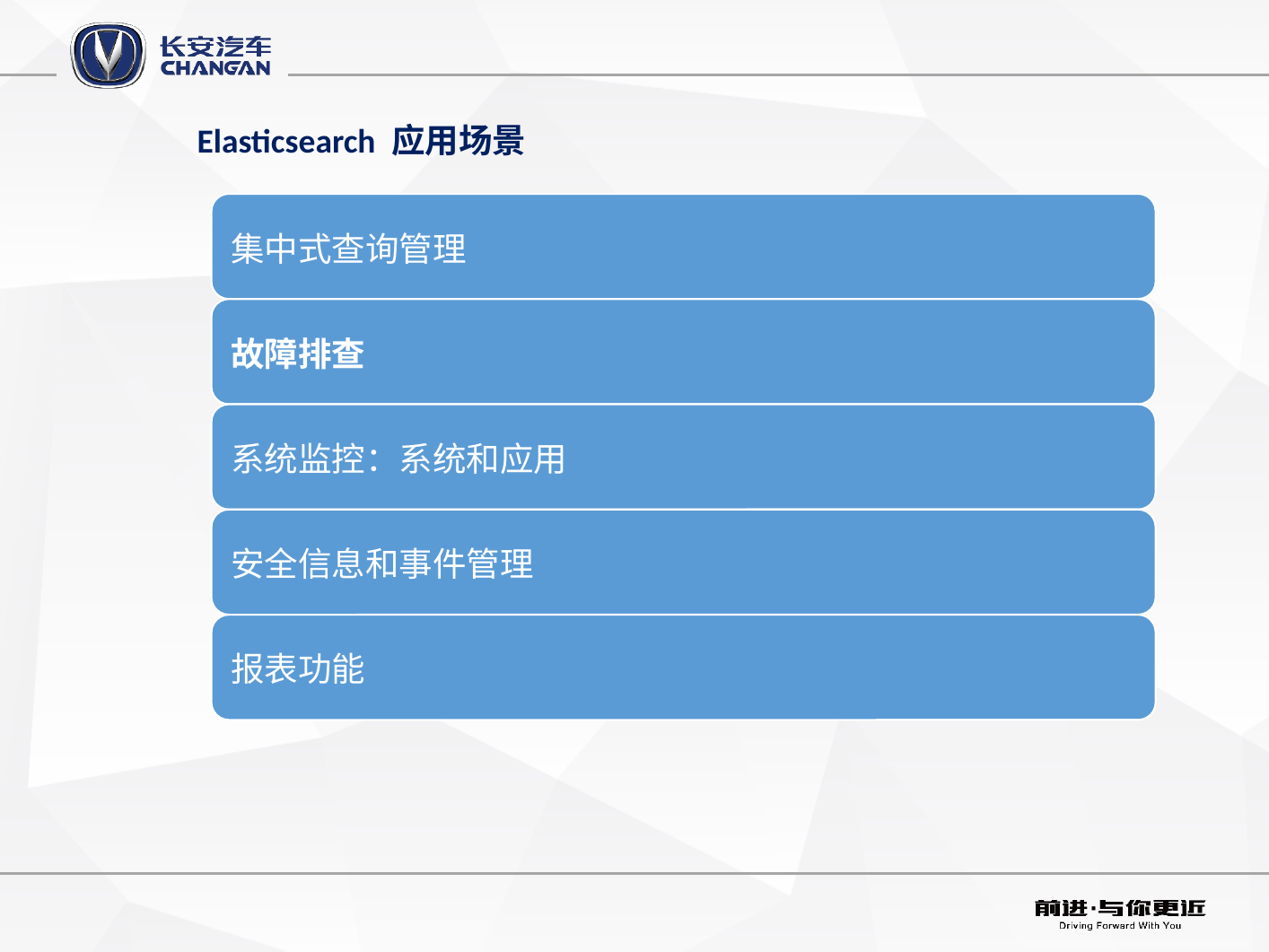

Elasticsearch 应用场景
集中式查询管理
故障排查
系统监控：系统和应用
安全信息和事件管理
报表功能